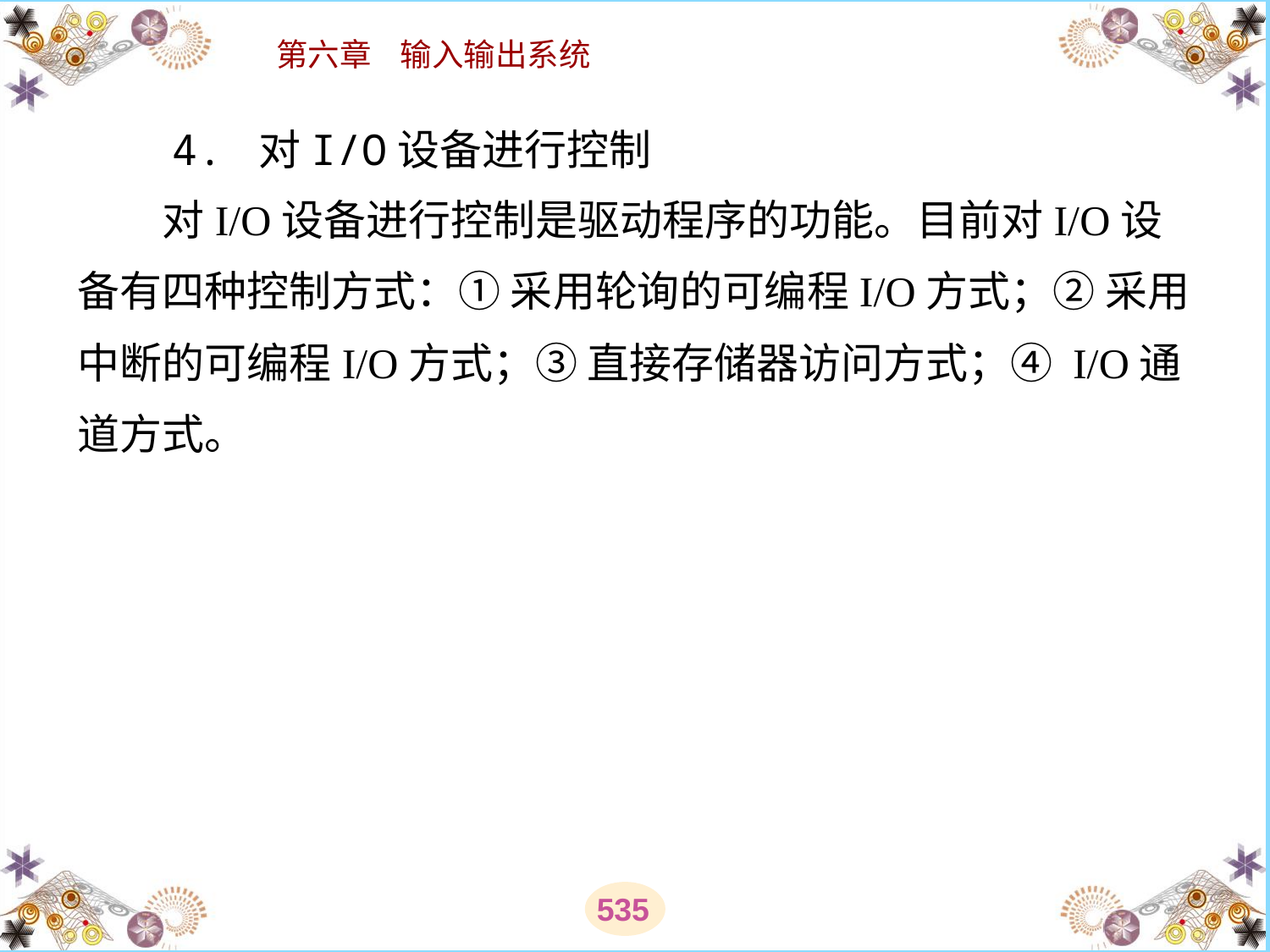

# 4. 对I/O设备进行控制 　　对I/O设备进行控制是驱动程序的功能。目前对I/O设备有四种控制方式：① 采用轮询的可编程I/O方式；② 采用中断的可编程I/O方式；③ 直接存储器访问方式；④ I/O通道方式。